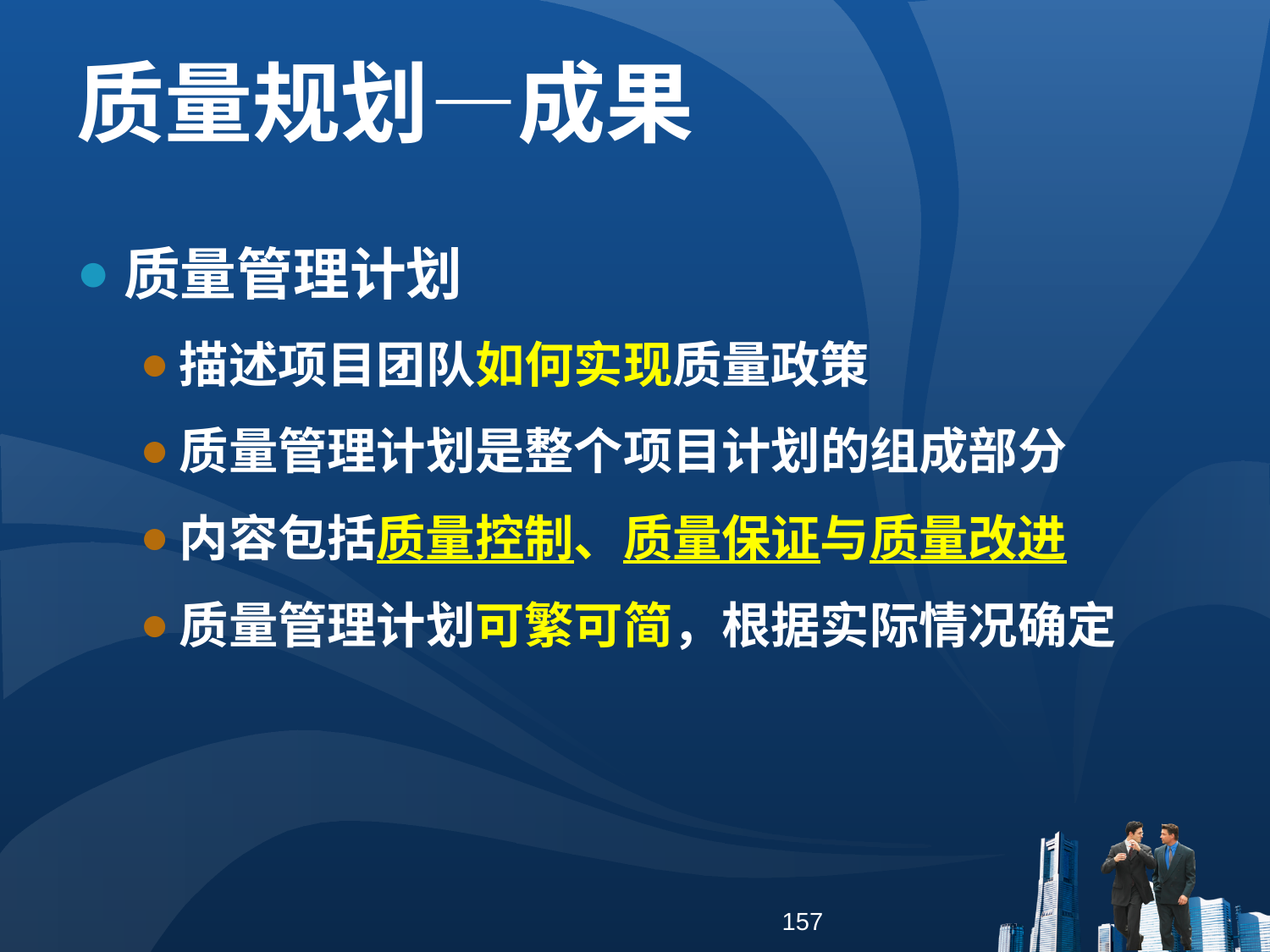

质量规划—成果
质量管理计划
描述项目团队如何实现质量政策
质量管理计划是整个项目计划的组成部分
内容包括质量控制、质量保证与质量改进
质量管理计划可繁可简，根据实际情况确定
157